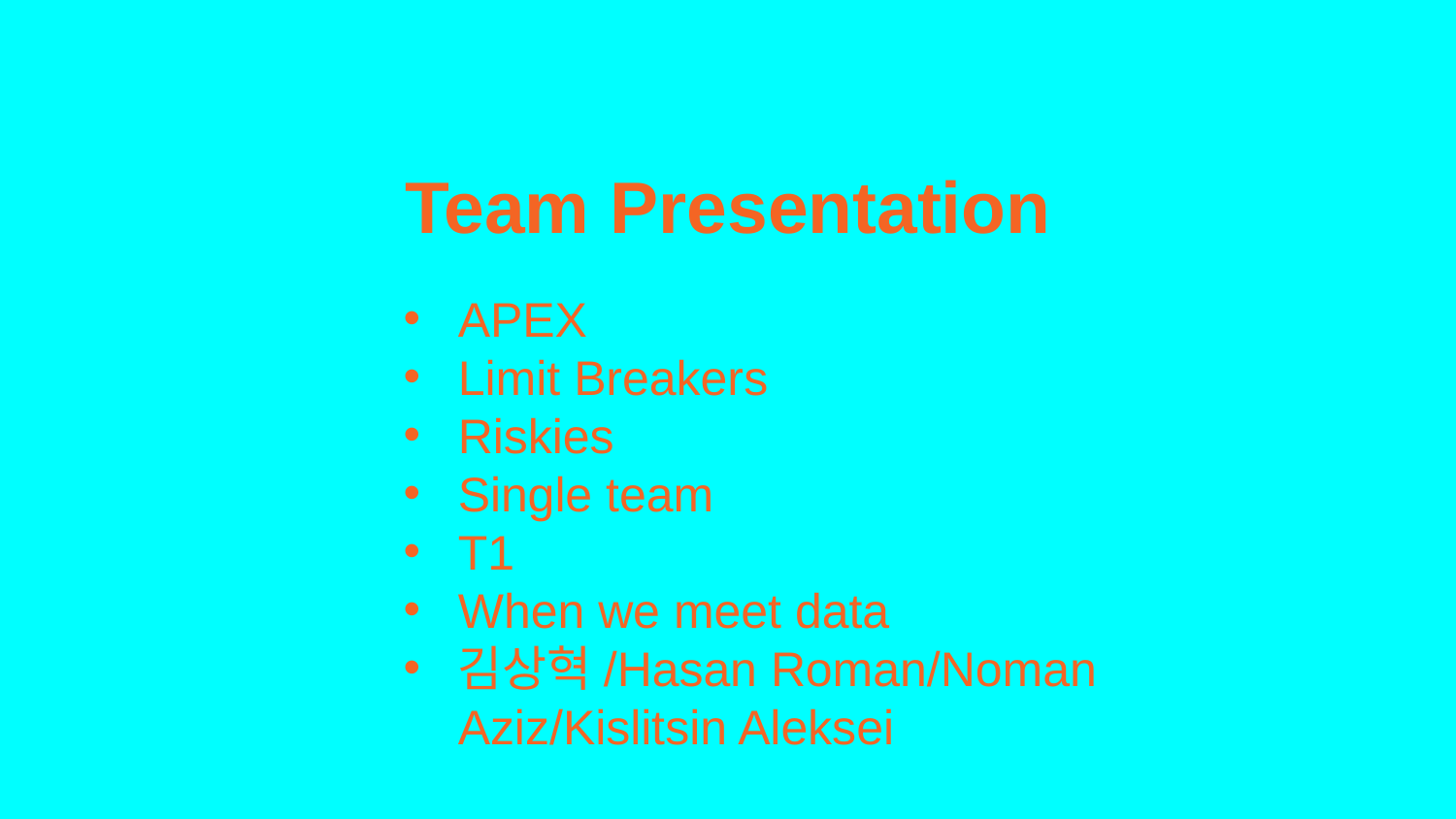

# Team Presentation
APEX
Limit Breakers
Riskies
Single team
T1
When we meet data
김상혁/Hasan Roman/Noman Aziz/Kislitsin Aleksei